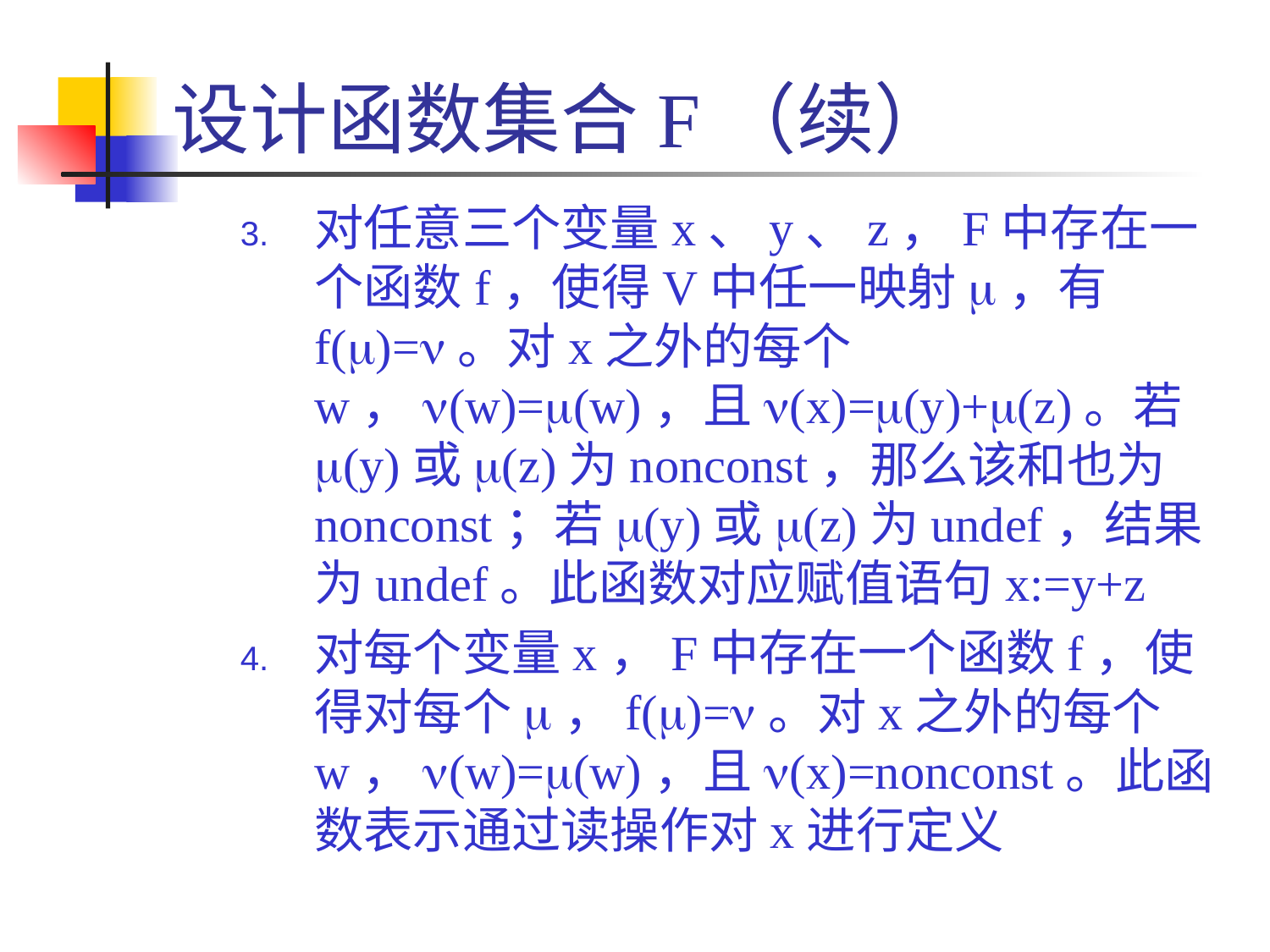

# 设计函数集合F（续）
对任意三个变量x、y、z，F中存在一个函数f，使得V中任一映射μ，有f(μ)=ν。对x之外的每个w，ν(w)=μ(w)，且ν(x)=μ(y)+μ(z)。若μ(y)或μ(z)为nonconst，那么该和也为nonconst；若μ(y)或μ(z)为undef，结果为undef。此函数对应赋值语句x:=y+z
对每个变量x，F中存在一个函数f，使得对每个μ，f(μ)=ν。对x之外的每个w，ν(w)=μ(w)，且ν(x)=nonconst。此函数表示通过读操作对x进行定义